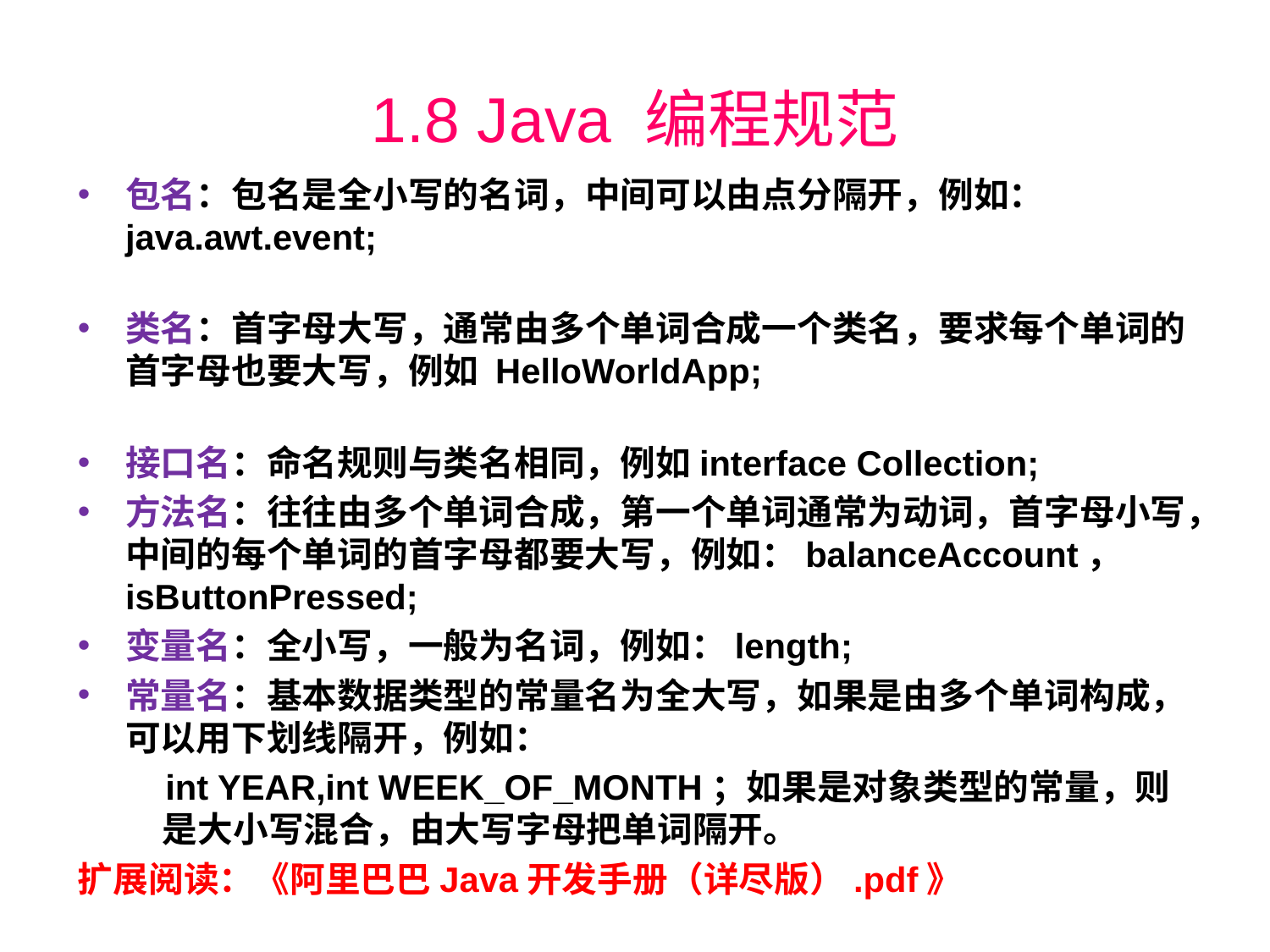

# 1.8 Java 编程规范
包名：包名是全小写的名词，中间可以由点分隔开，例如：java.awt.event;
类名：首字母大写，通常由多个单词合成一个类名，要求每个单词的首字母也要大写，例如 HelloWorldApp;
接口名：命名规则与类名相同，例如interface Collection;
方法名：往往由多个单词合成，第一个单词通常为动词，首字母小写，中间的每个单词的首字母都要大写，例如：balanceAccount，　isButtonPressed;
变量名：全小写，一般为名词，例如：length;
常量名：基本数据类型的常量名为全大写，如果是由多个单词构成，可以用下划线隔开，例如：
         int YEAR,int WEEK_OF_MONTH；如果是对象类型的常量，则是大小写混合，由大写字母把单词隔开。
扩展阅读：《阿里巴巴Java开发手册（详尽版）.pdf》